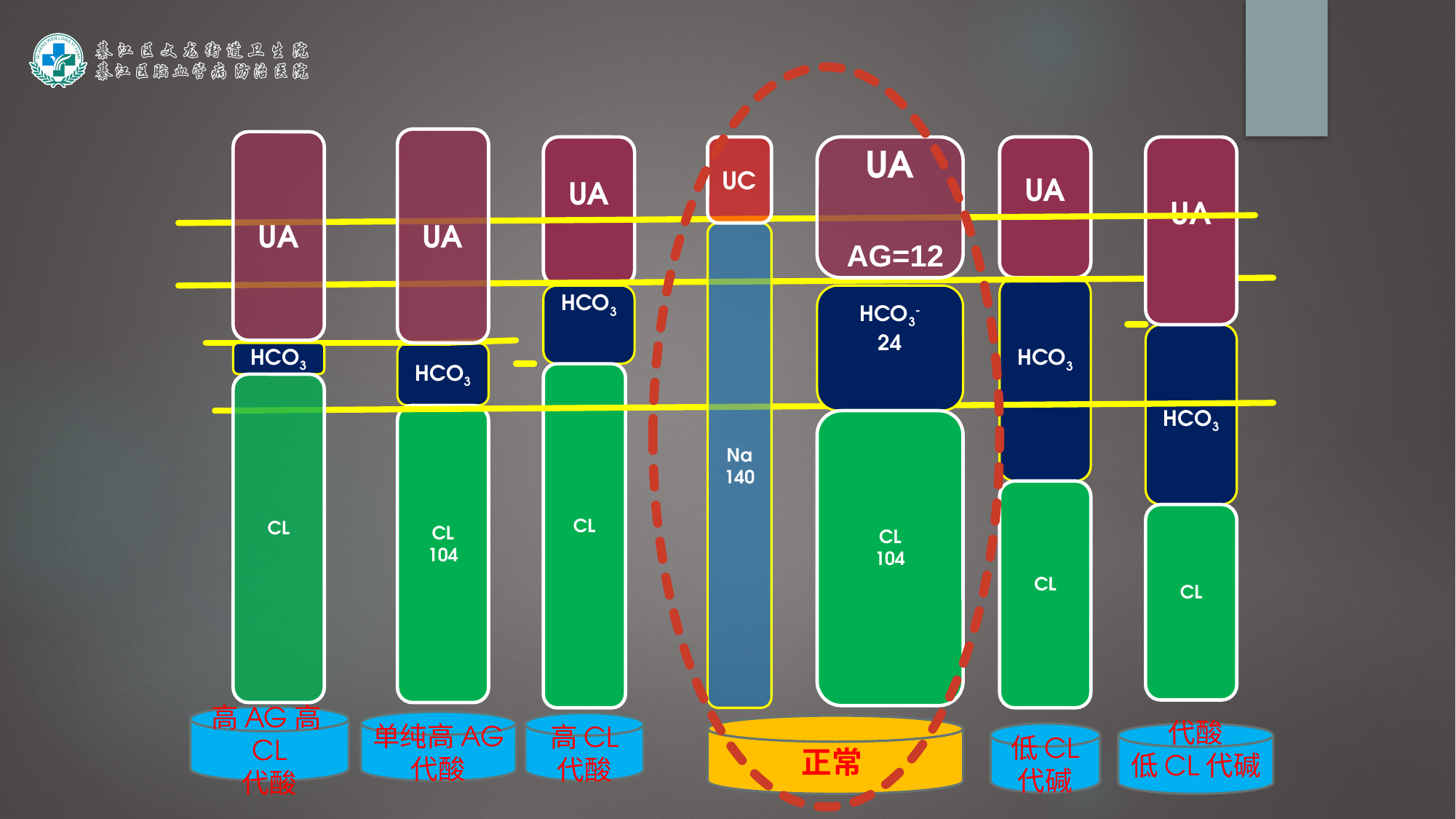

UA
UA
UA

UC
UA

UA

UA

Na
140
AG=12
HCO3

HCO3

HCO3-
24

HCO3

HCO3
HCO3
CL

CL

CL
104

CL
104

CL

CL

高AG高CL
代酸
单纯高AG
代酸
高CL
代酸
正常
低CL
代碱
代酸
低CL代碱